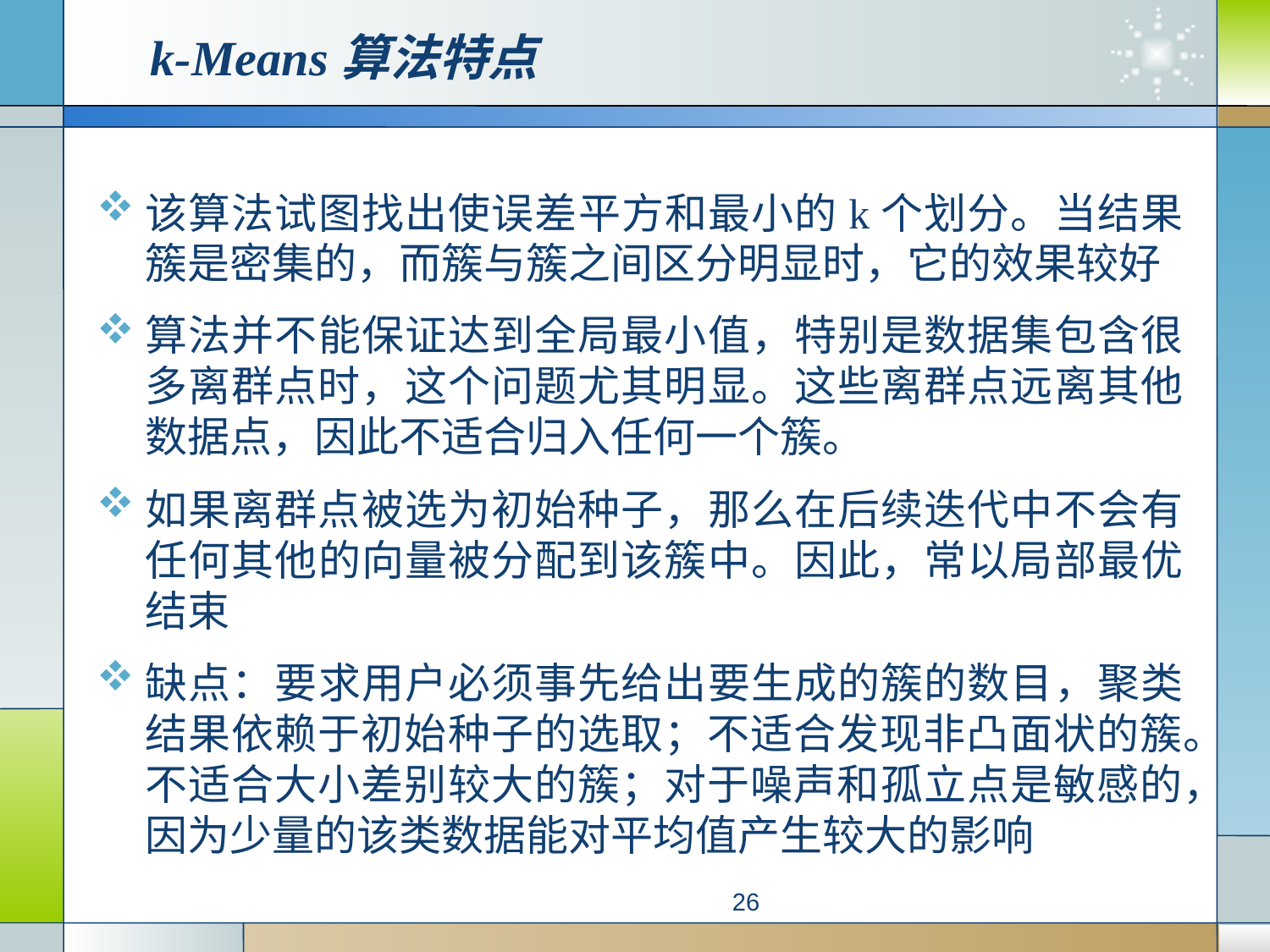

# k-Means算法特点
该算法试图找出使误差平方和最小的k个划分。当结果簇是密集的，而簇与簇之间区分明显时，它的效果较好
算法并不能保证达到全局最小值，特别是数据集包含很多离群点时，这个问题尤其明显。这些离群点远离其他数据点，因此不适合归入任何一个簇。
如果离群点被选为初始种子，那么在后续迭代中不会有任何其他的向量被分配到该簇中。因此，常以局部最优结束
缺点：要求用户必须事先给出要生成的簇的数目，聚类结果依赖于初始种子的选取；不适合发现非凸面状的簇。不适合大小差别较大的簇；对于噪声和孤立点是敏感的，因为少量的该类数据能对平均值产生较大的影响
26